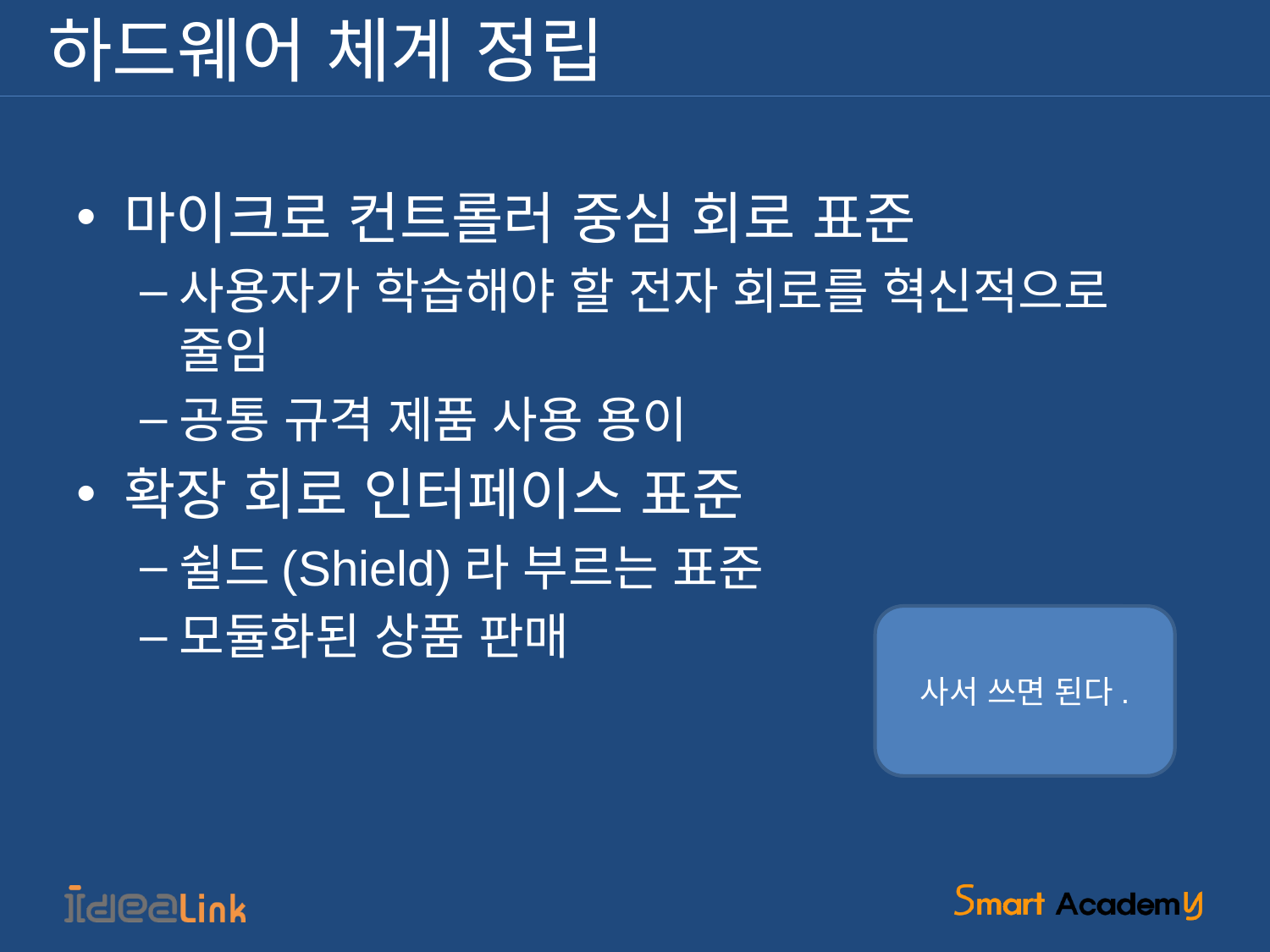

# 하드웨어 체계 정립
마이크로 컨트롤러 중심 회로 표준
사용자가 학습해야 할 전자 회로를 혁신적으로 줄임
공통 규격 제품 사용 용이
확장 회로 인터페이스 표준
쉴드(Shield)라 부르는 표준
모듈화된 상품 판매
사서 쓰면 된다.